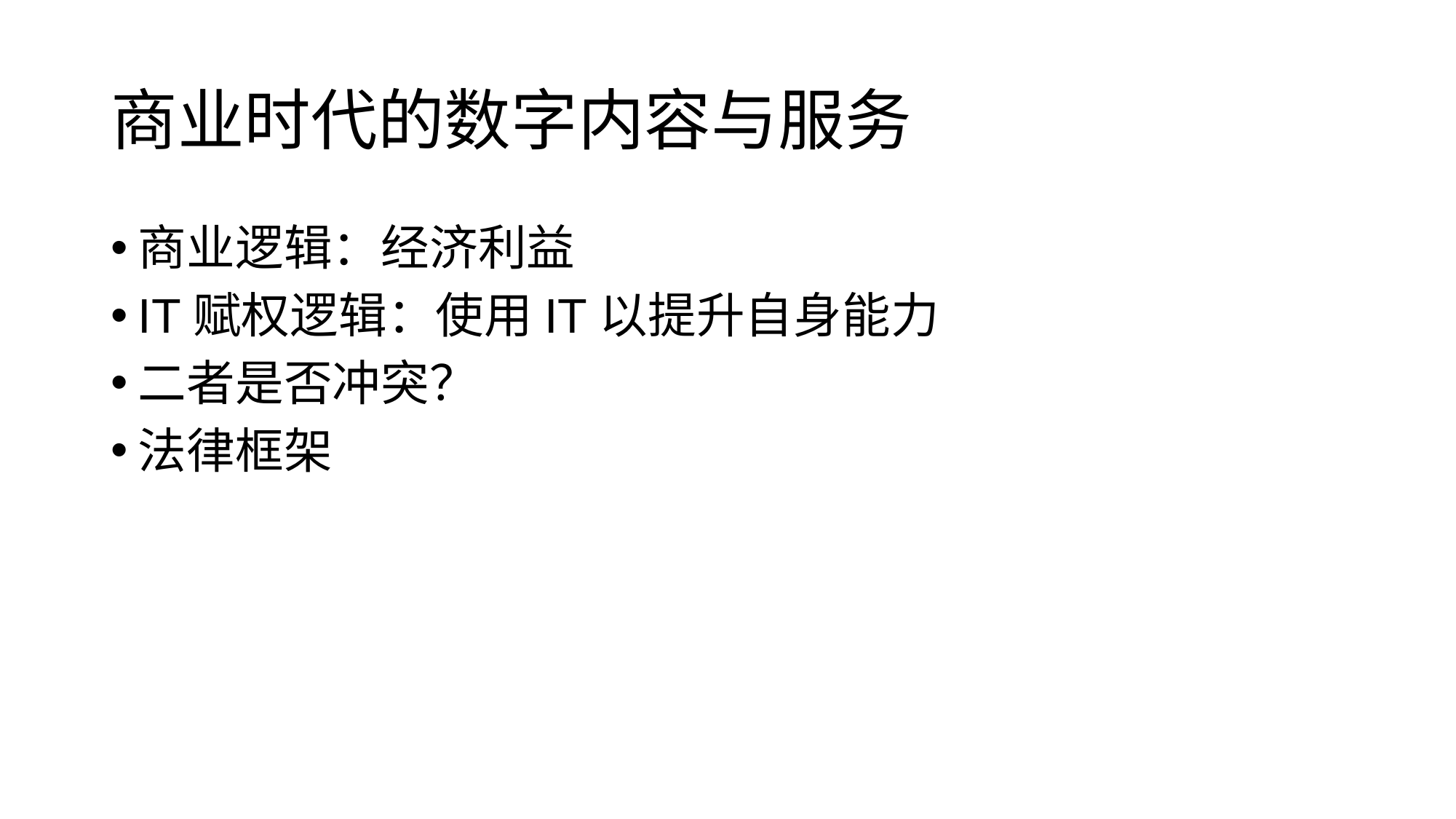

# 商业时代的数字内容与服务
商业逻辑：经济利益
IT赋权逻辑：使用IT以提升自身能力
二者是否冲突？
法律框架